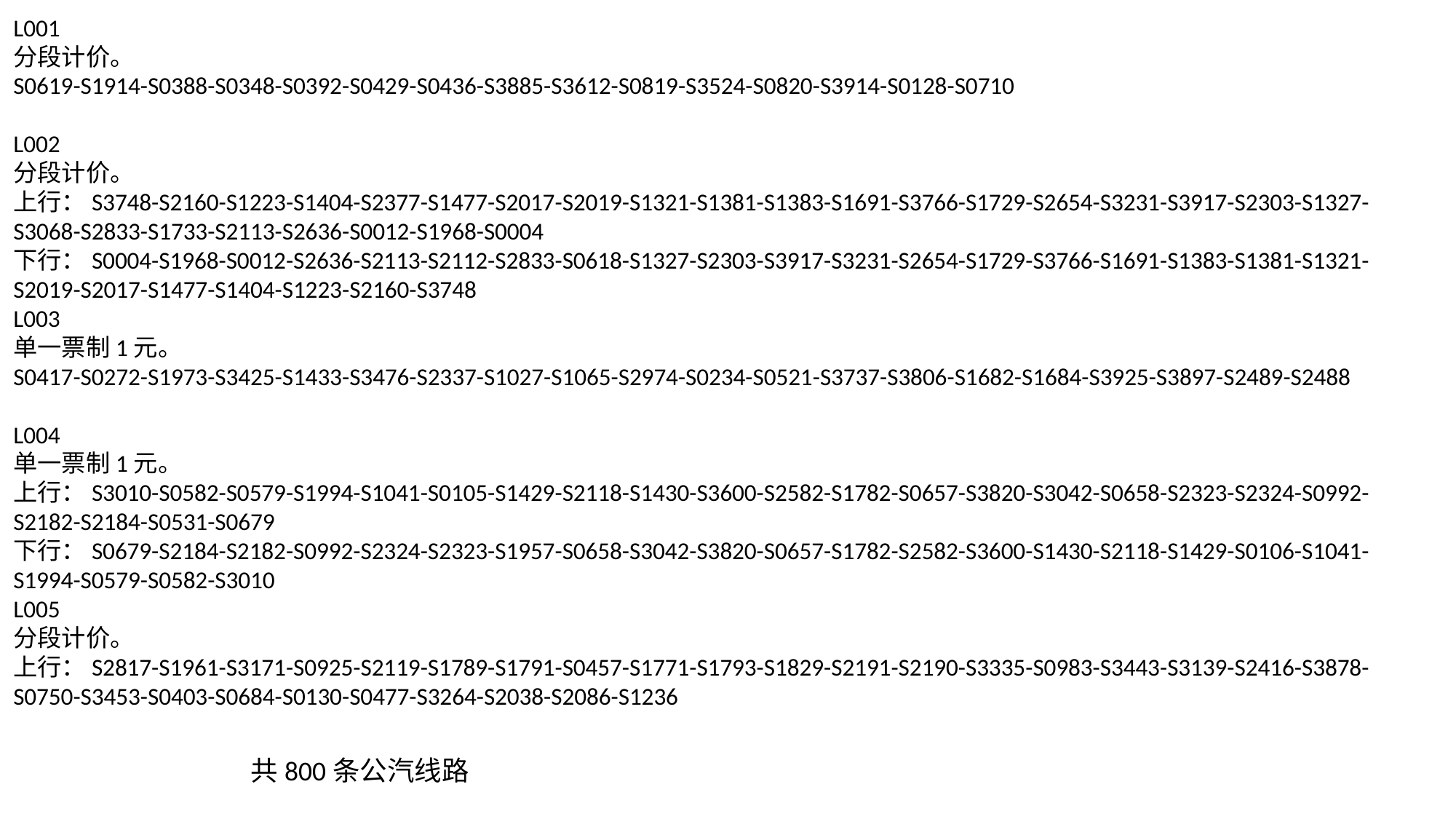

L001
分段计价。
S0619-S1914-S0388-S0348-S0392-S0429-S0436-S3885-S3612-S0819-S3524-S0820-S3914-S0128-S0710

L002
分段计价。
上行：S3748-S2160-S1223-S1404-S2377-S1477-S2017-S2019-S1321-S1381-S1383-S1691-S3766-S1729-S2654-S3231-S3917-S2303-S1327-S3068-S2833-S1733-S2113-S2636-S0012-S1968-S0004
下行：S0004-S1968-S0012-S2636-S2113-S2112-S2833-S0618-S1327-S2303-S3917-S3231-S2654-S1729-S3766-S1691-S1383-S1381-S1321-S2019-S2017-S1477-S1404-S1223-S2160-S3748
L003
单一票制1元。
S0417-S0272-S1973-S3425-S1433-S3476-S2337-S1027-S1065-S2974-S0234-S0521-S3737-S3806-S1682-S1684-S3925-S3897-S2489-S2488

L004
单一票制1元。
上行：S3010-S0582-S0579-S1994-S1041-S0105-S1429-S2118-S1430-S3600-S2582-S1782-S0657-S3820-S3042-S0658-S2323-S2324-S0992-S2182-S2184-S0531-S0679
下行：S0679-S2184-S2182-S0992-S2324-S2323-S1957-S0658-S3042-S3820-S0657-S1782-S2582-S3600-S1430-S2118-S1429-S0106-S1041-S1994-S0579-S0582-S3010
L005
分段计价。
上行：S2817-S1961-S3171-S0925-S2119-S1789-S1791-S0457-S1771-S1793-S1829-S2191-S2190-S3335-S0983-S3443-S3139-S2416-S3878-S0750-S3453-S0403-S0684-S0130-S0477-S3264-S2038-S2086-S1236
共800条公汽线路